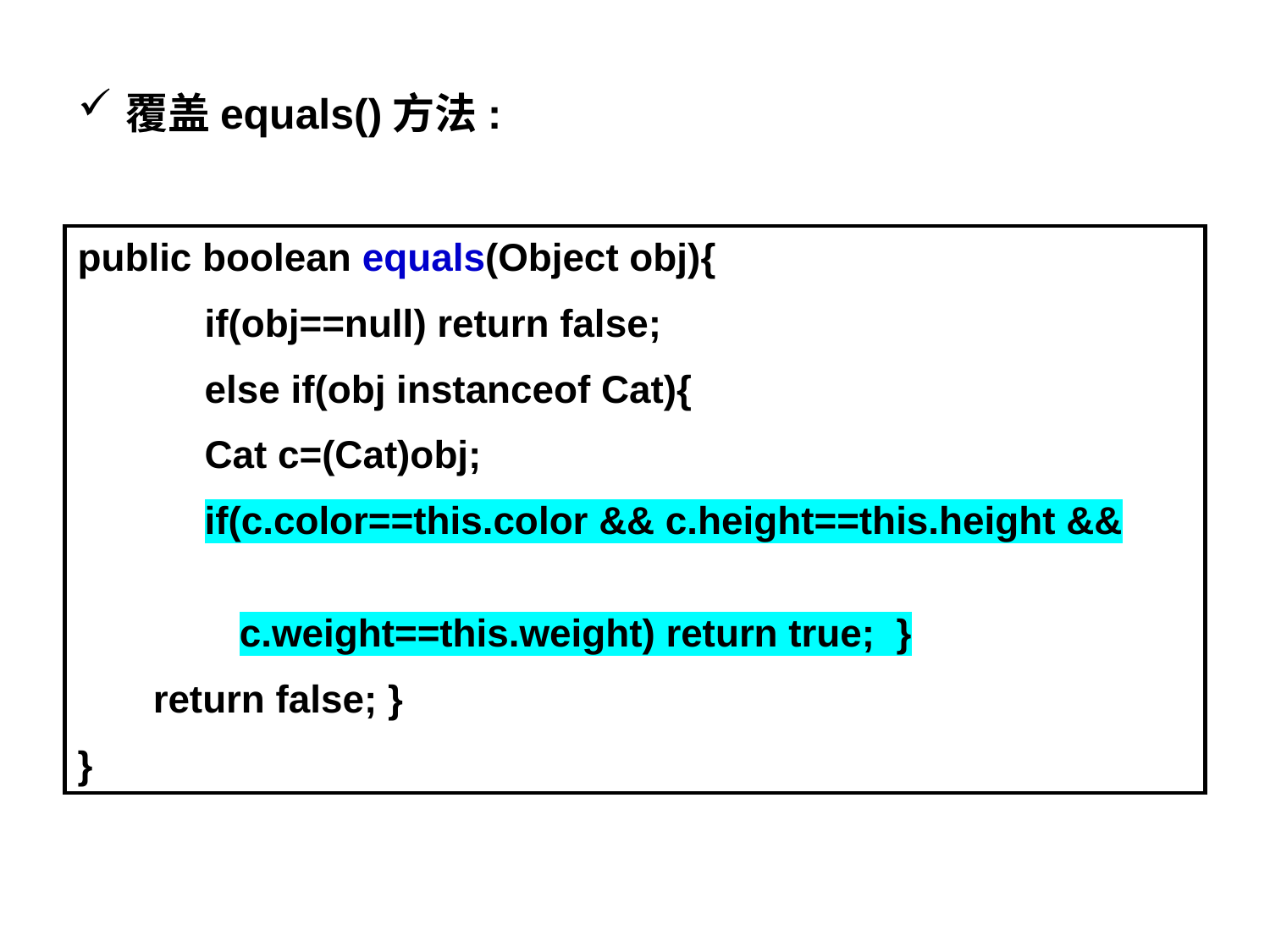

覆盖equals()方法:

public boolean equals(Object obj){
	if(obj==null) return false;
	else if(obj instanceof Cat){
	Cat c=(Cat)obj;
	if(c.color==this.color && c.height==this.height &&
               c.weight==this.weight) return true;  }
       return false; }
}